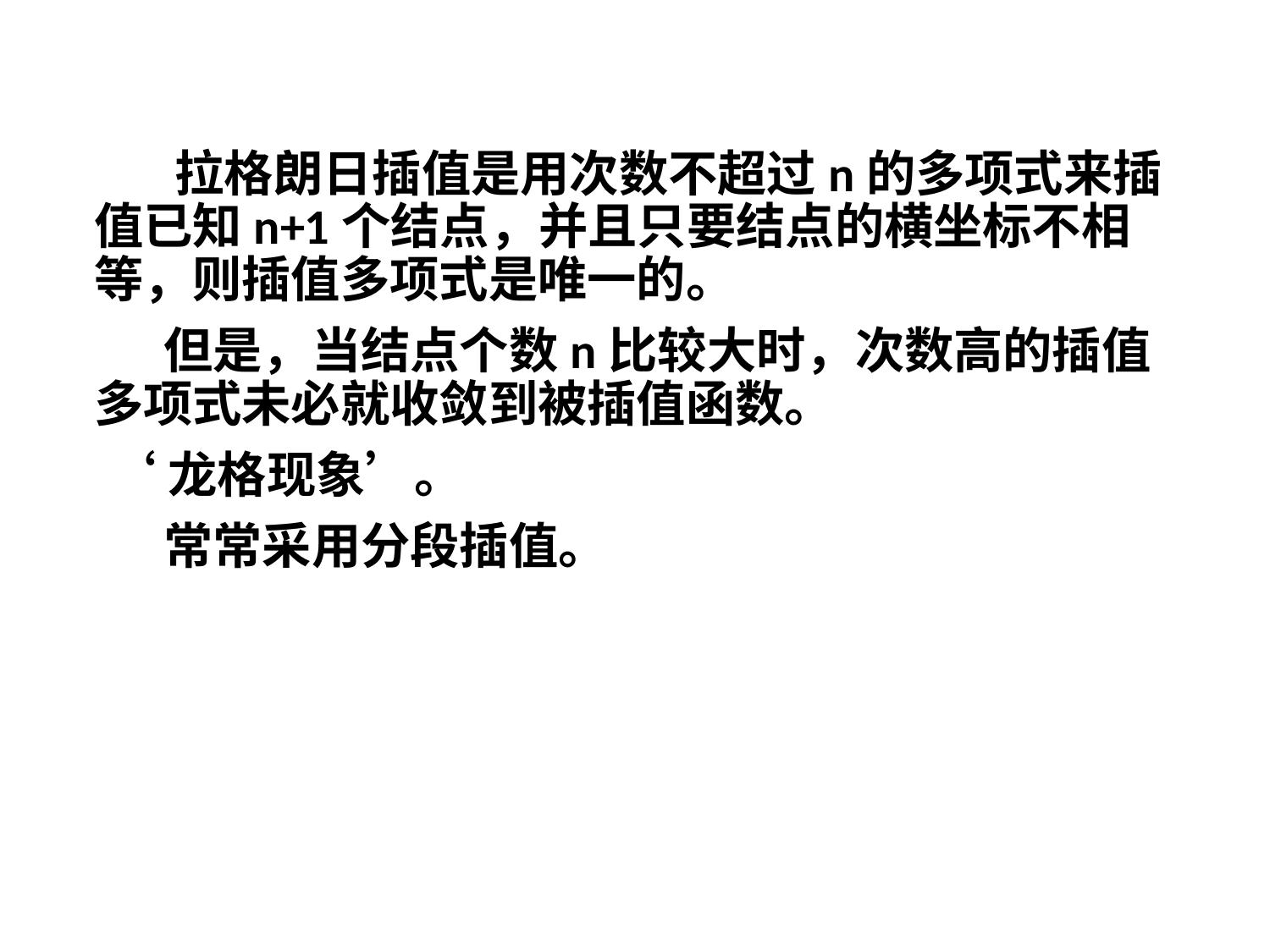

拉格朗日插值是用次数不超过n的多项式来插值已知n+1个结点，并且只要结点的横坐标不相等，则插值多项式是唯一的。
        但是，当结点个数n比较大时，次数高的插值多项式未必就收敛到被插值函数。
    ‘龙格现象’。
        常常采用分段插值。